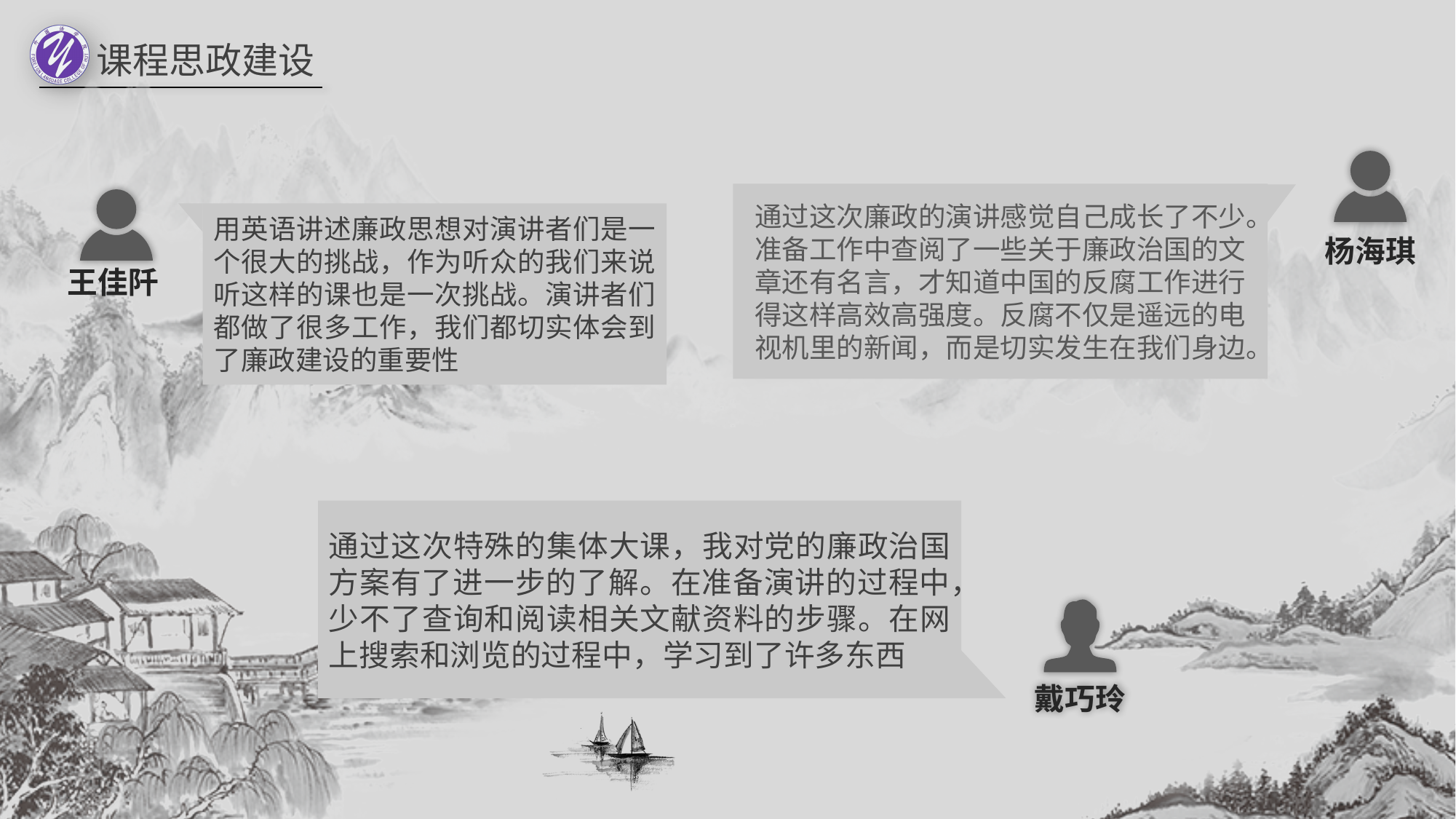

通过这次廉政的演讲感觉自己成长了不少。准备工作中查阅了一些关于廉政治国的文章还有名言，才知道中国的反腐工作进行得这样高效高强度。反腐不仅是遥远的电视机里的新闻，而是切实发生在我们身边。

杨海琪

用英语讲述廉政思想对演讲者们是一个很大的挑战，作为听众的我们来说听这样的课也是一次挑战。演讲者们都做了很多工作，我们都切实体会到了廉政建设的重要性

王佳阡
通过这次特殊的集体大课，我对党的廉政治国方案有了进一步的了解。在准备演讲的过程中，少不了查询和阅读相关文献资料的步骤。在网上搜索和浏览的过程中，学习到了许多东西

戴巧玲